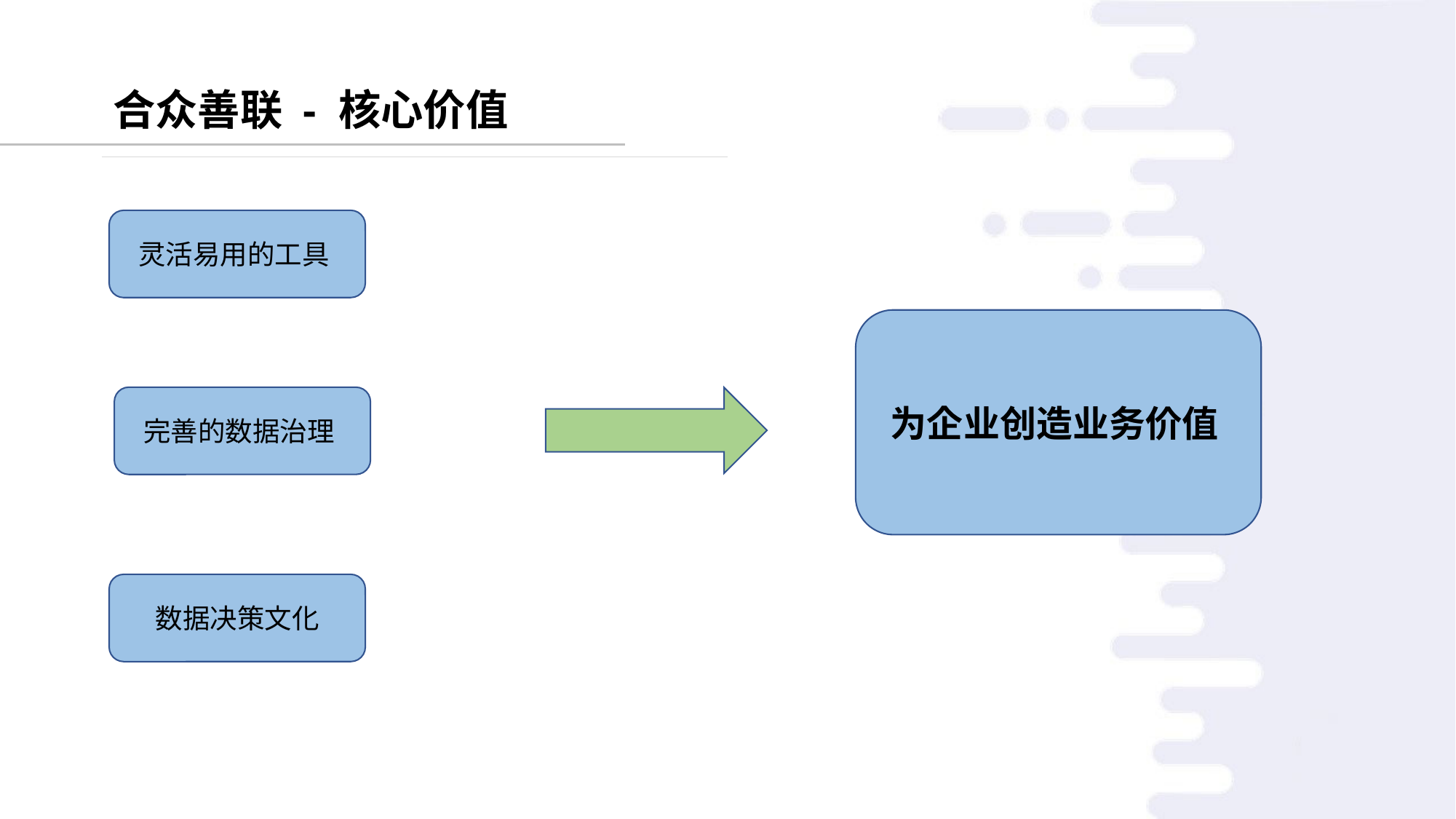

合众善联 - 核心价值
灵活易用的工具
为企业创造业务价值
完善的数据治理

数据决策文化